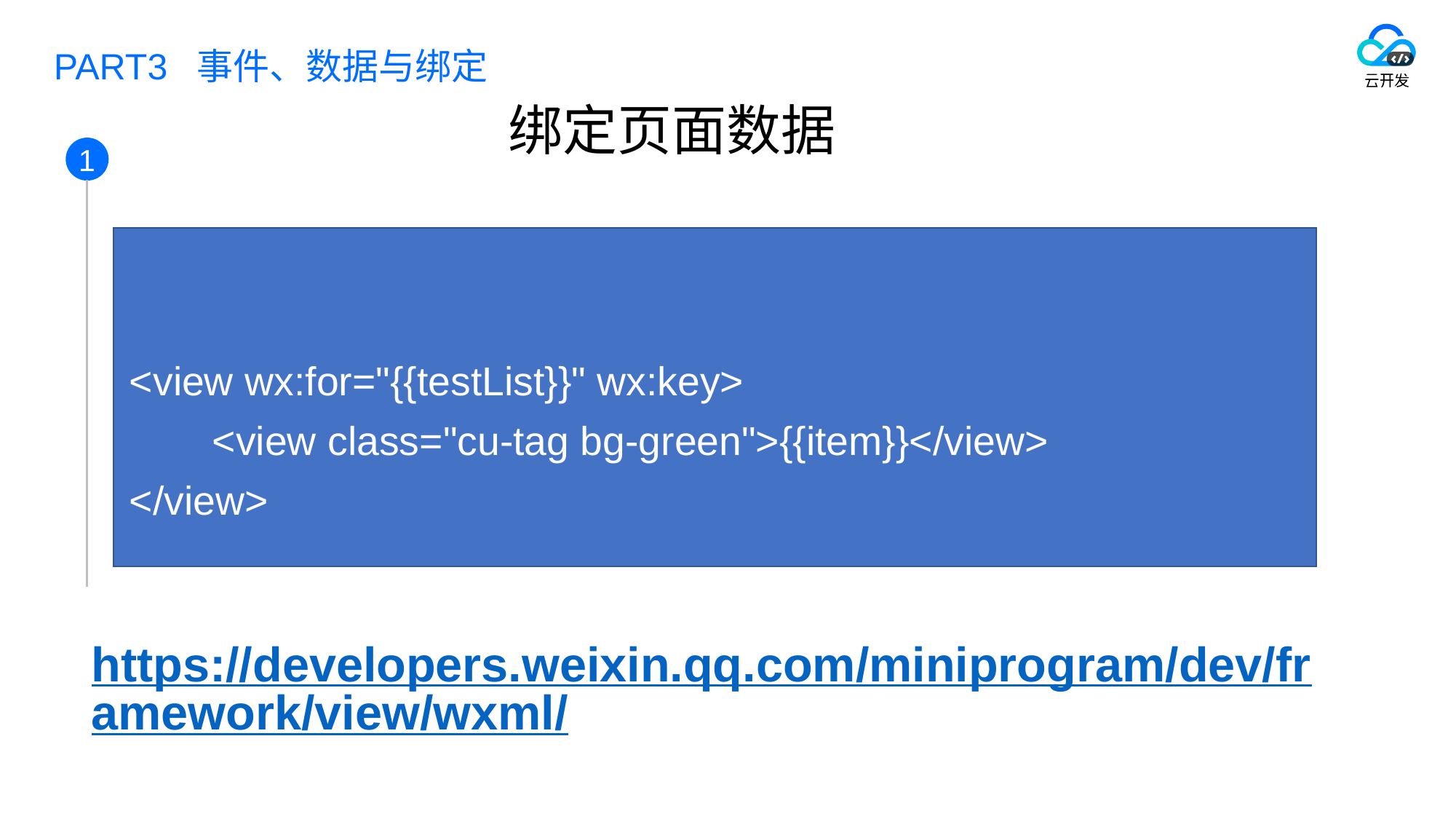

# PART3  事件、数据与绑定
绑定页面数据

<view wx:for="{{testList}}" wx:key>
	<view class="cu-tag bg-green">{{item}}</view>
</view>

https://developers.weixin.qq.com/miniprogram/dev/framework/view/wxml/